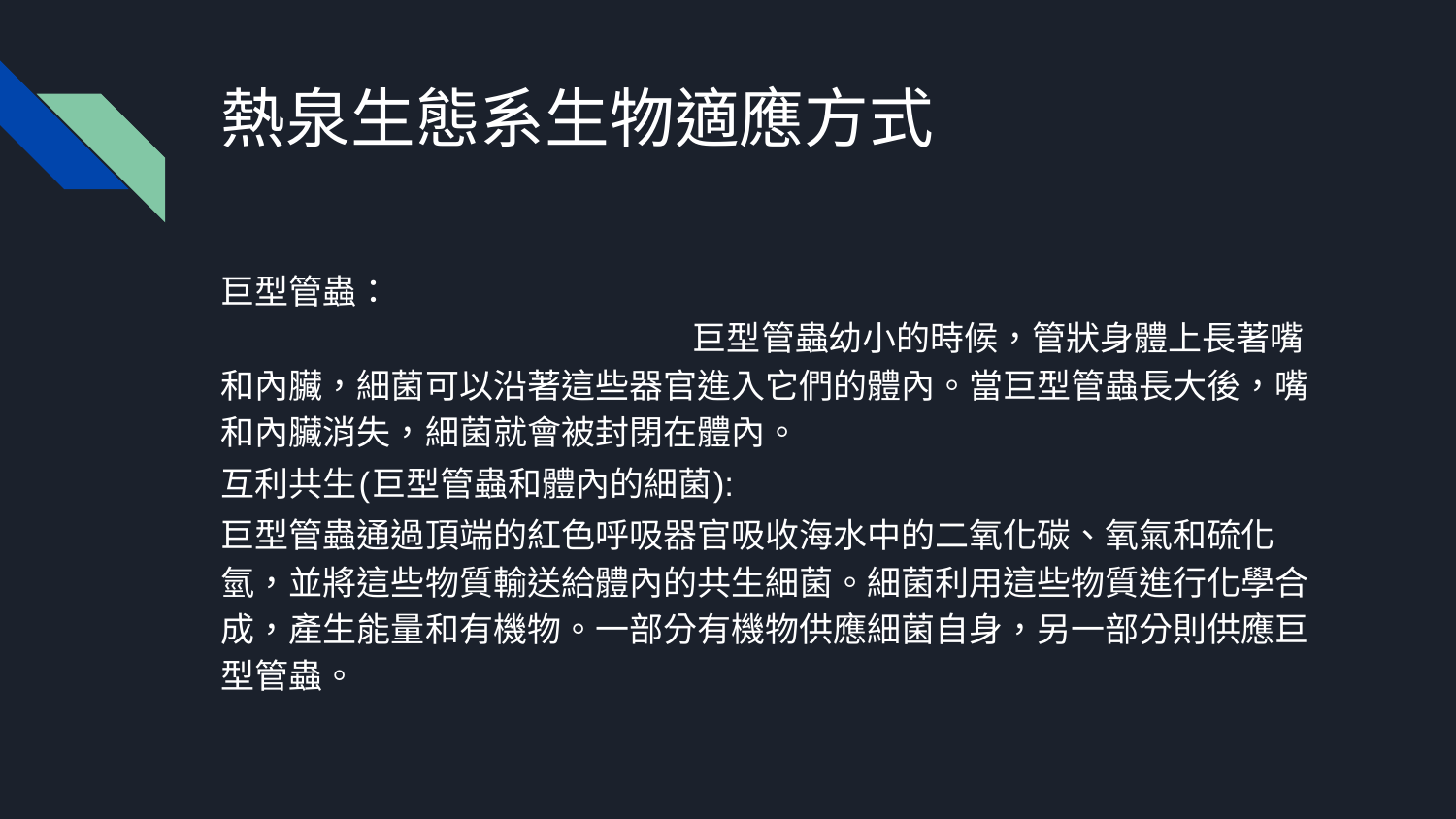

# 熱泉生態系生物適應方式
巨型管蟲：                                                                                                                                                                巨型管蟲幼小的時候，管狀身體上長著嘴和內臟，細菌可以沿著這些器官進入它們的體內。當巨型管蟲長大後，嘴和內臟消失，細菌就會被封閉在體內。
互利共生(巨型管蟲和體內的細菌):
巨型管蟲通過頂端的紅色呼吸器官吸收海水中的二氧化碳、氧氣和硫化氫，並將這些物質輸送給體內的共生細菌。細菌利用這些物質進行化學合成，產生能量和有機物。一部分有機物供應細菌自身，另一部分則供應巨型管蟲。